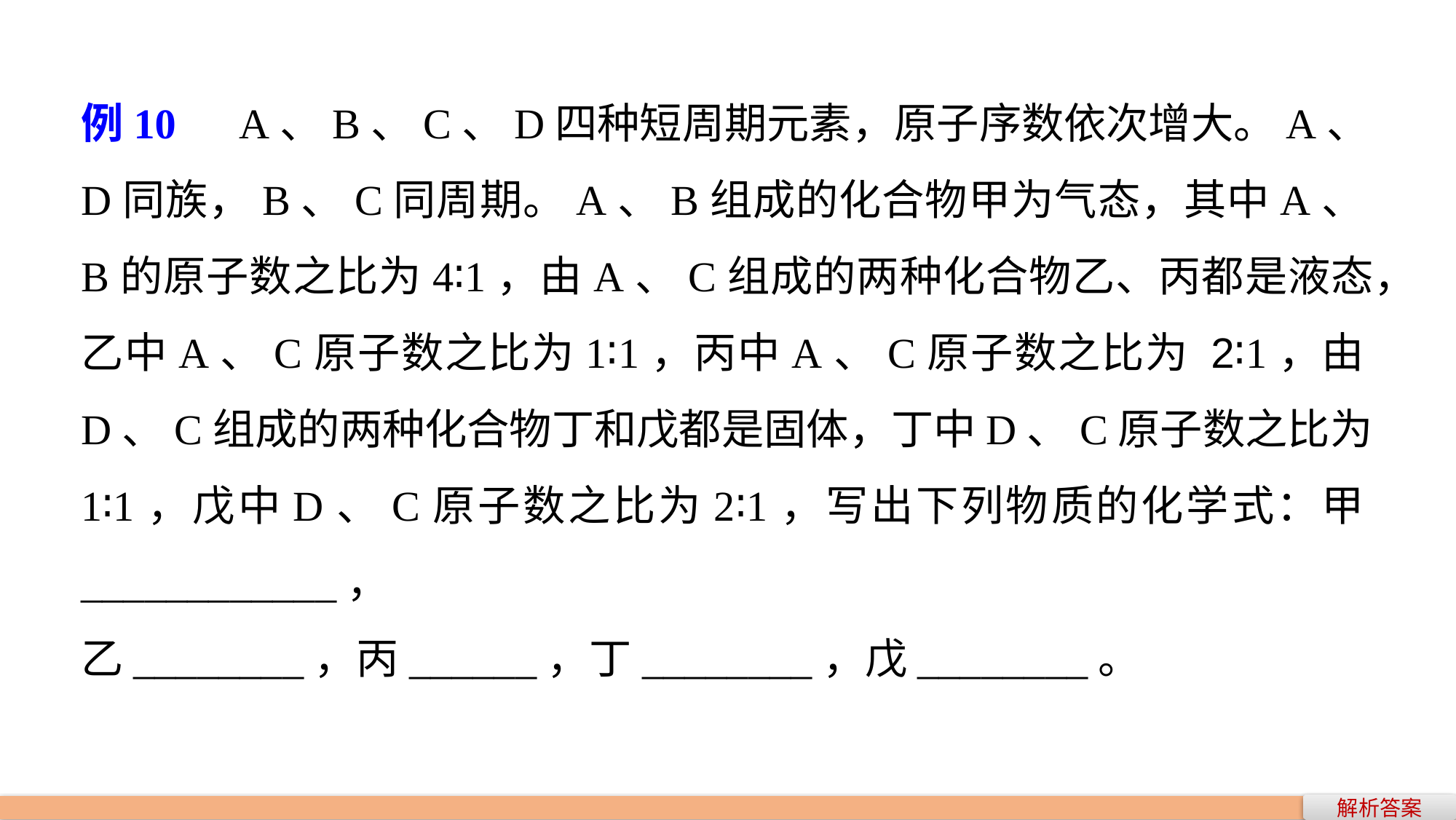

例10　A、B、C、D四种短周期元素，原子序数依次增大。A、D同族，B、C同周期。A、B组成的化合物甲为气态，其中A、B的原子数之比为4∶1，由A、C组成的两种化合物乙、丙都是液态，乙中A、C原子数之比为1∶1，丙中A、C原子数之比为 2∶1，由D、C组成的两种化合物丁和戊都是固体，丁中D、C原子数之比为1∶1，戊中D、C原子数之比为2∶1，写出下列物质的化学式：甲____________，
乙________，丙______，丁________，戊________。
解析答案